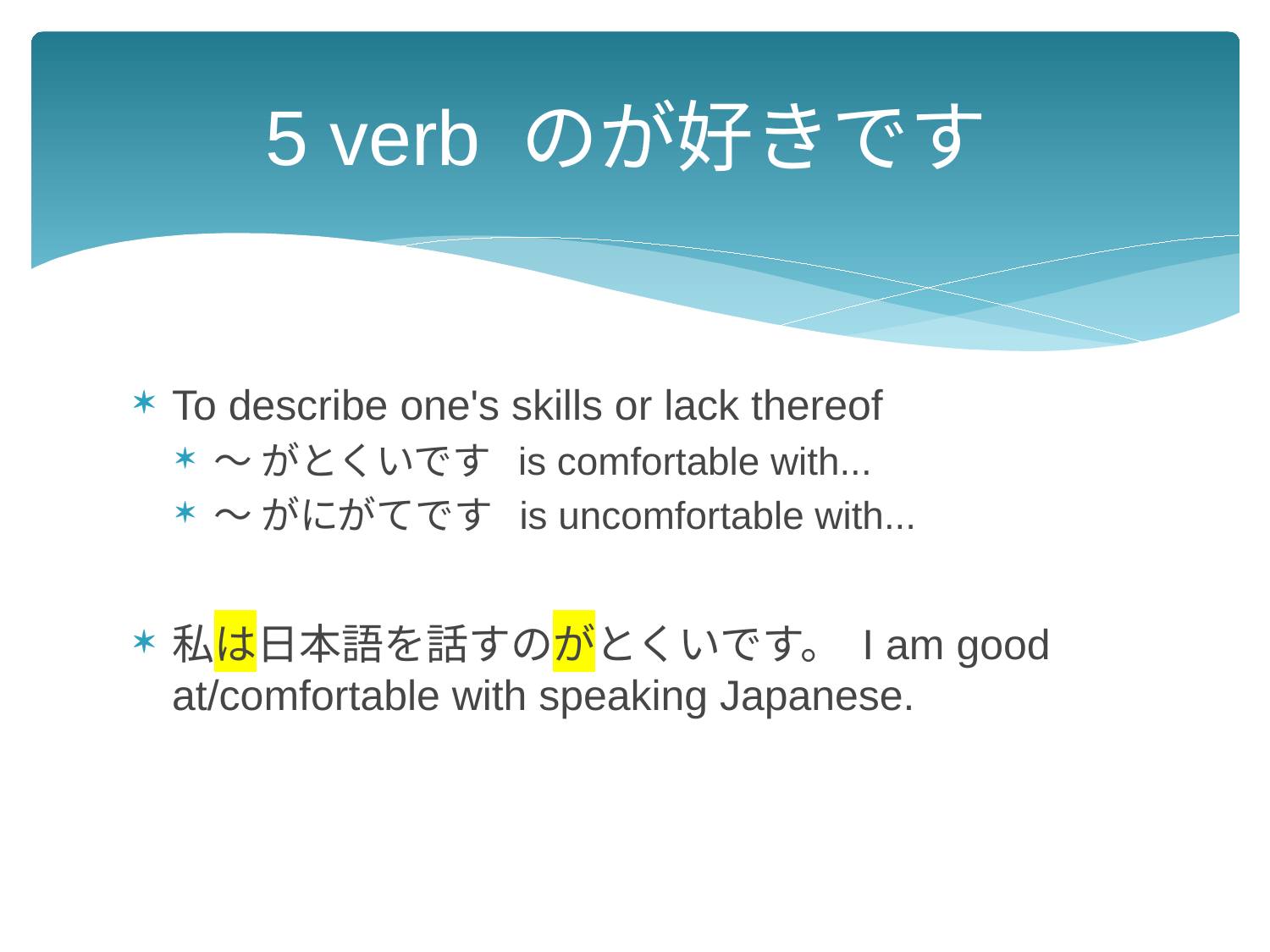

# 5 verb のが好きです
To describe one's skills or lack thereof
〜 がとくいです  is comfortable with...
〜 がにがてです  is uncomfortable with...

私は日本語を話すのがとくいです。 I am good at/comfortable with speaking Japanese.